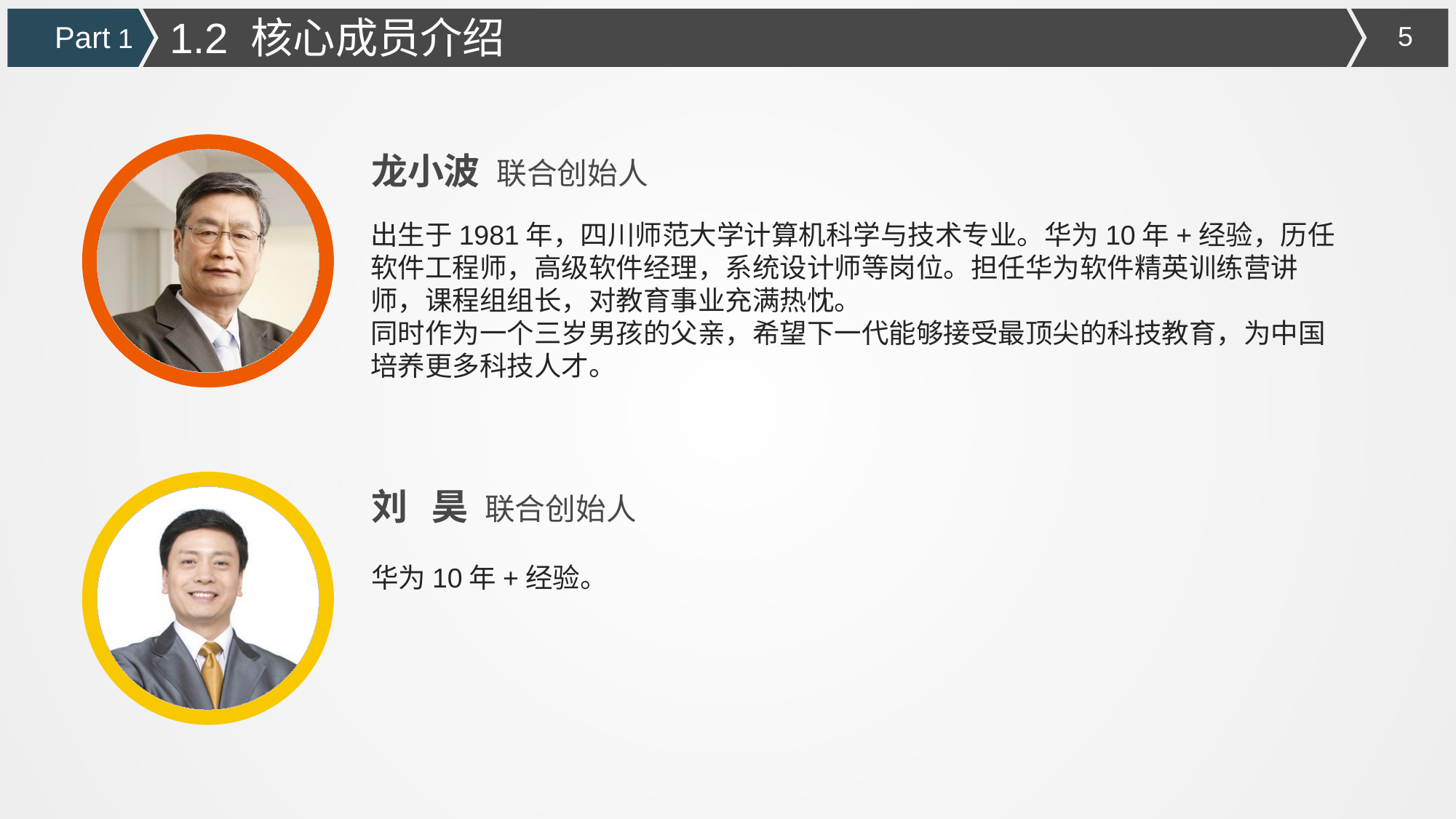

1.2 核心成员介绍
Part 1

龙小波  联合创始人

出生于1981年，四川师范大学计算机科学与技术专业。华为10年+经验，历任软件工程师，高级软件经理，系统设计师等岗位。担任华为软件精英训练营讲师，课程组组长，对教育事业充满热忱。
同时作为一个三岁男孩的父亲，希望下一代能够接受最顶尖的科技教育，为中国培养更多科技人才。

刘   昊  联合创始人

华为10年+经验。